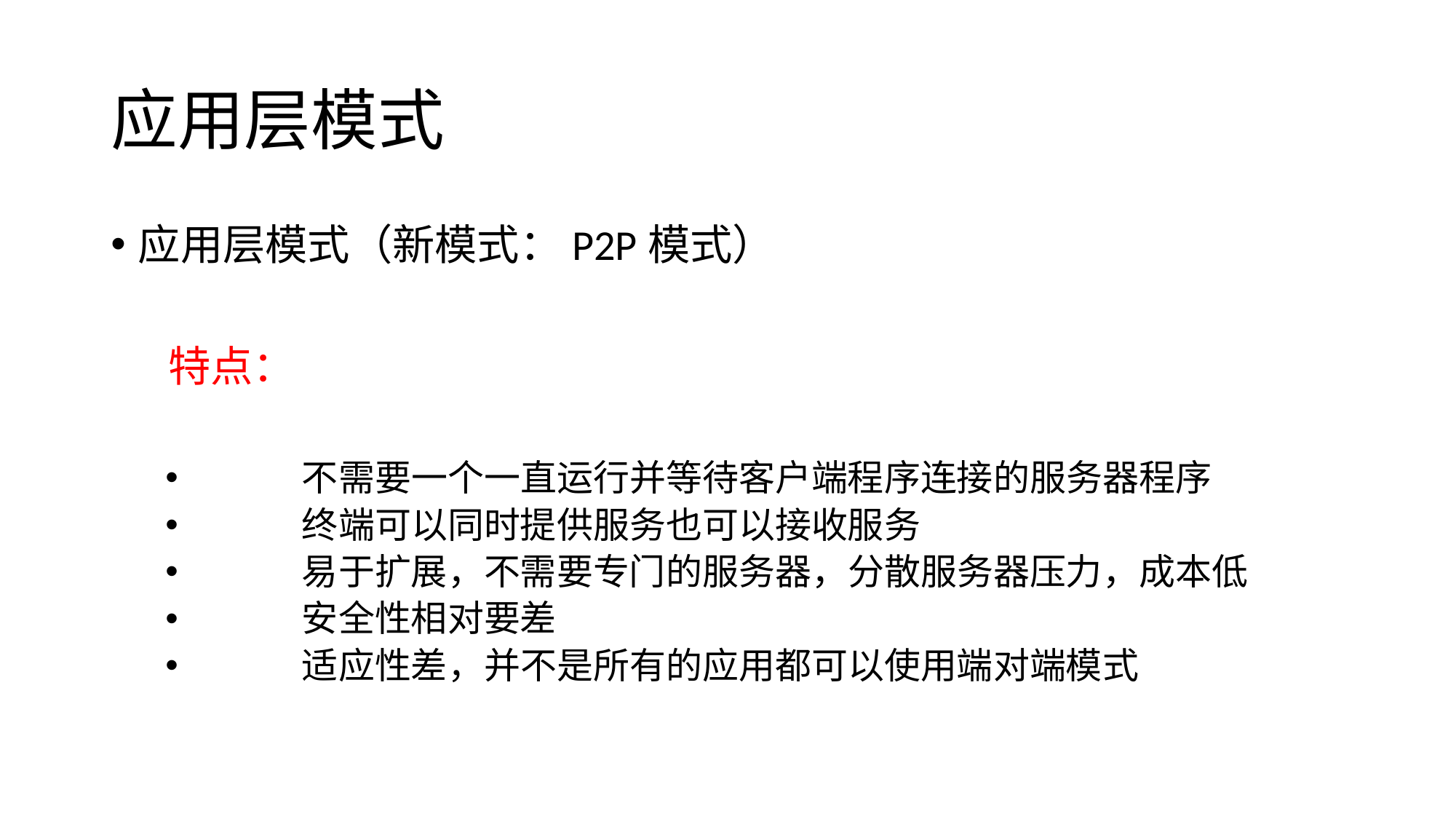

# 应用层模式
应用层模式（新模式：P2P模式）

     特点：

	不需要一个一直运行并等待客户端程序连接的服务器程序
	终端可以同时提供服务也可以接收服务
	易于扩展，不需要专门的服务器，分散服务器压力，成本低
	安全性相对要差
	适应性差，并不是所有的应用都可以使用端对端模式